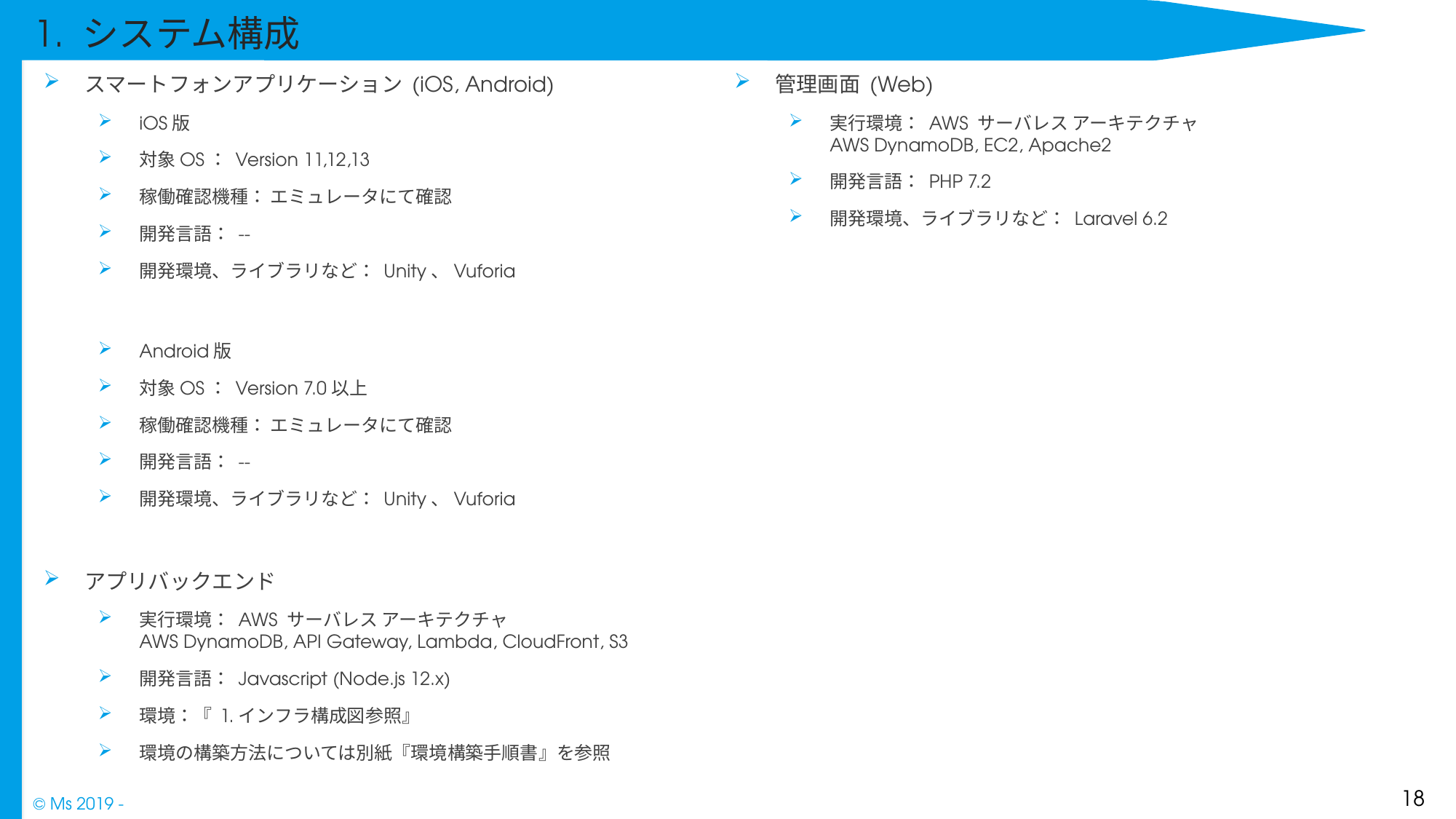

# 1. システム構成
スマートフォンアプリケーション (iOS, Android)
iOS版
対象OS： Version 11,12,13
稼働確認機種： エミュレータにて確認
開発言語： --
開発環境、ライブラリなど： Unity、Vuforia

Android版
対象OS： Version 7.0以上
稼働確認機種： エミュレータにて確認
開発言語： --
開発環境、ライブラリなど： Unity、Vuforia

アプリバックエンド
実行環境： AWS サーバレス アーキテクチャ
AWS DynamoDB, API Gateway, Lambda, CloudFront, S3
開発言語： Javascript (Node.js 12.x)
環境：『 1.インフラ構成図参照』
環境の構築方法については別紙『環境構築手順書』を参照
管理画面 (Web)
実行環境： AWS サーバレス アーキテクチャ
AWS DynamoDB, EC2, Apache2
開発言語： PHP 7.2
開発環境、ライブラリなど： Laravel 6.2
18